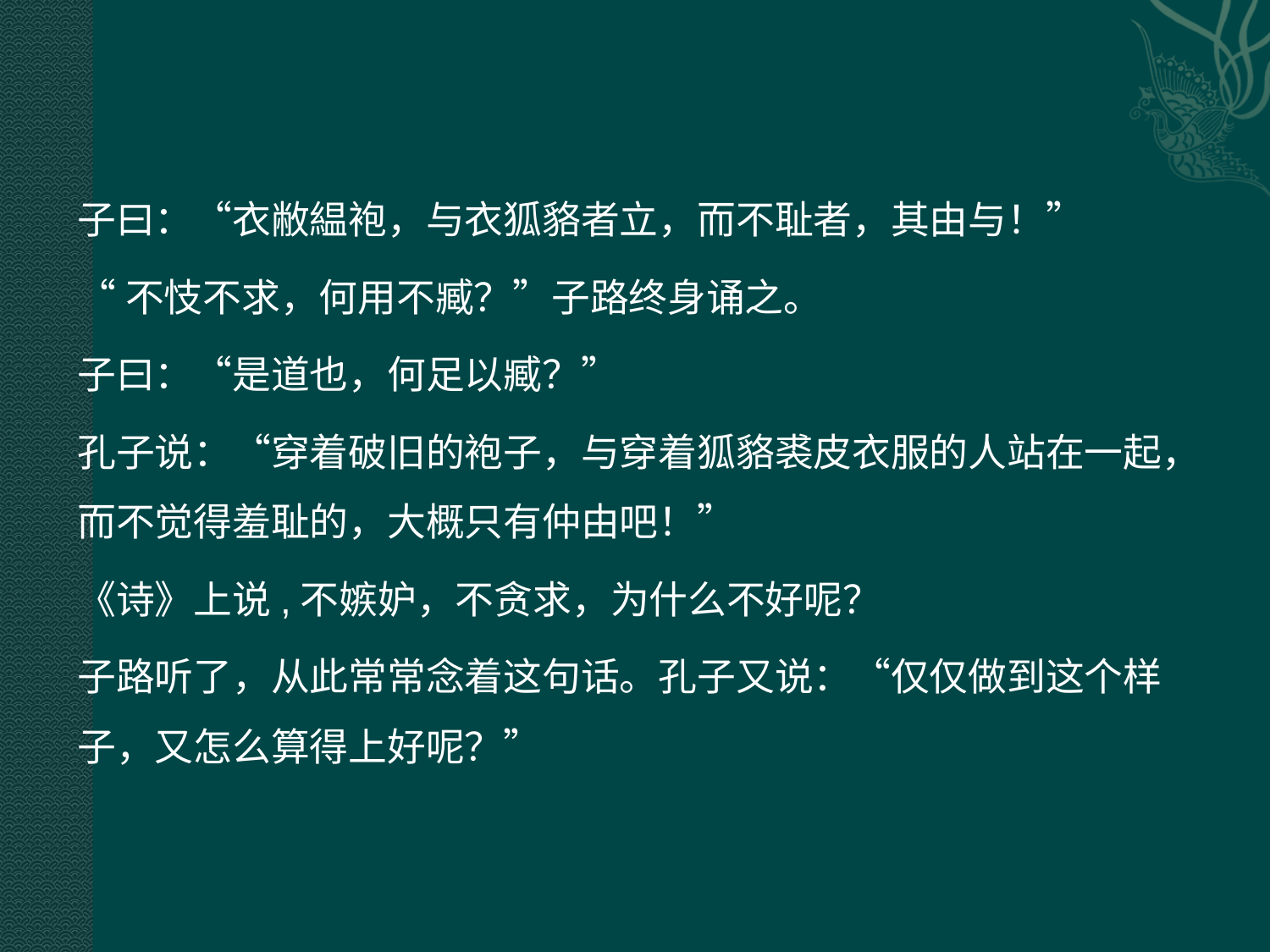

子曰：“衣敝緼袍，与衣狐貉者立，而不耻者，其由与！”
“不忮不求，何用不臧？”子路终身诵之。
子曰：“是道也，何足以臧？”
孔子说：“穿着破旧的袍子，与穿着狐貉裘皮衣服的人站在一起，而不觉得羞耻的，大概只有仲由吧！”
《诗》上说,不嫉妒，不贪求，为什么不好呢？
子路听了，从此常常念着这句话。孔子又说：“仅仅做到这个样子，又怎么算得上好呢？”